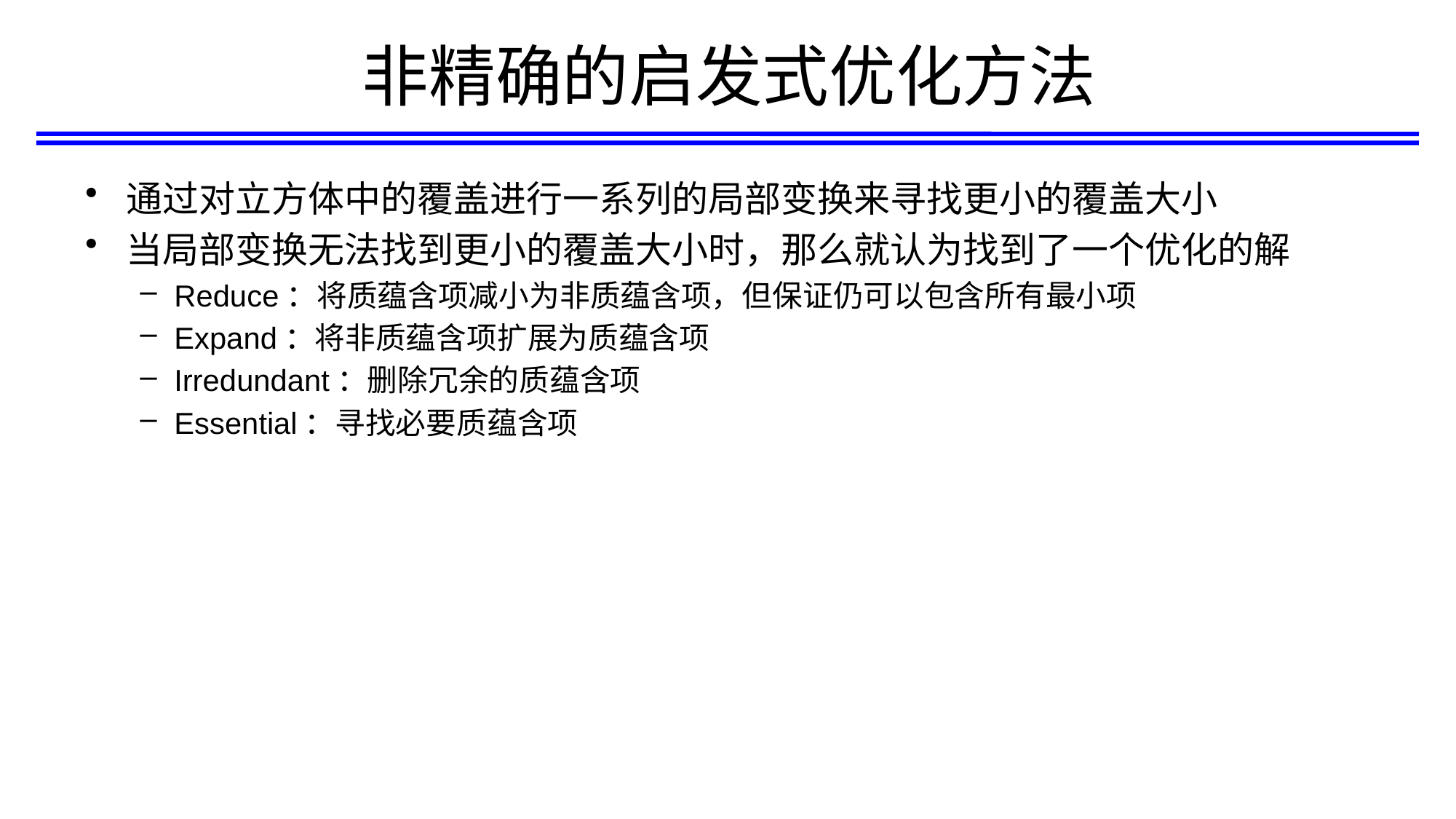

# 非精确的启发式优化方法
通过对立方体中的覆盖进行一系列的局部变换来寻找更小的覆盖大小
当局部变换无法找到更小的覆盖大小时，那么就认为找到了一个优化的解
Reduce：将质蕴含项减小为非质蕴含项，但保证仍可以包含所有最小项
Expand：将非质蕴含项扩展为质蕴含项
Irredundant：删除冗余的质蕴含项
Essential：寻找必要质蕴含项